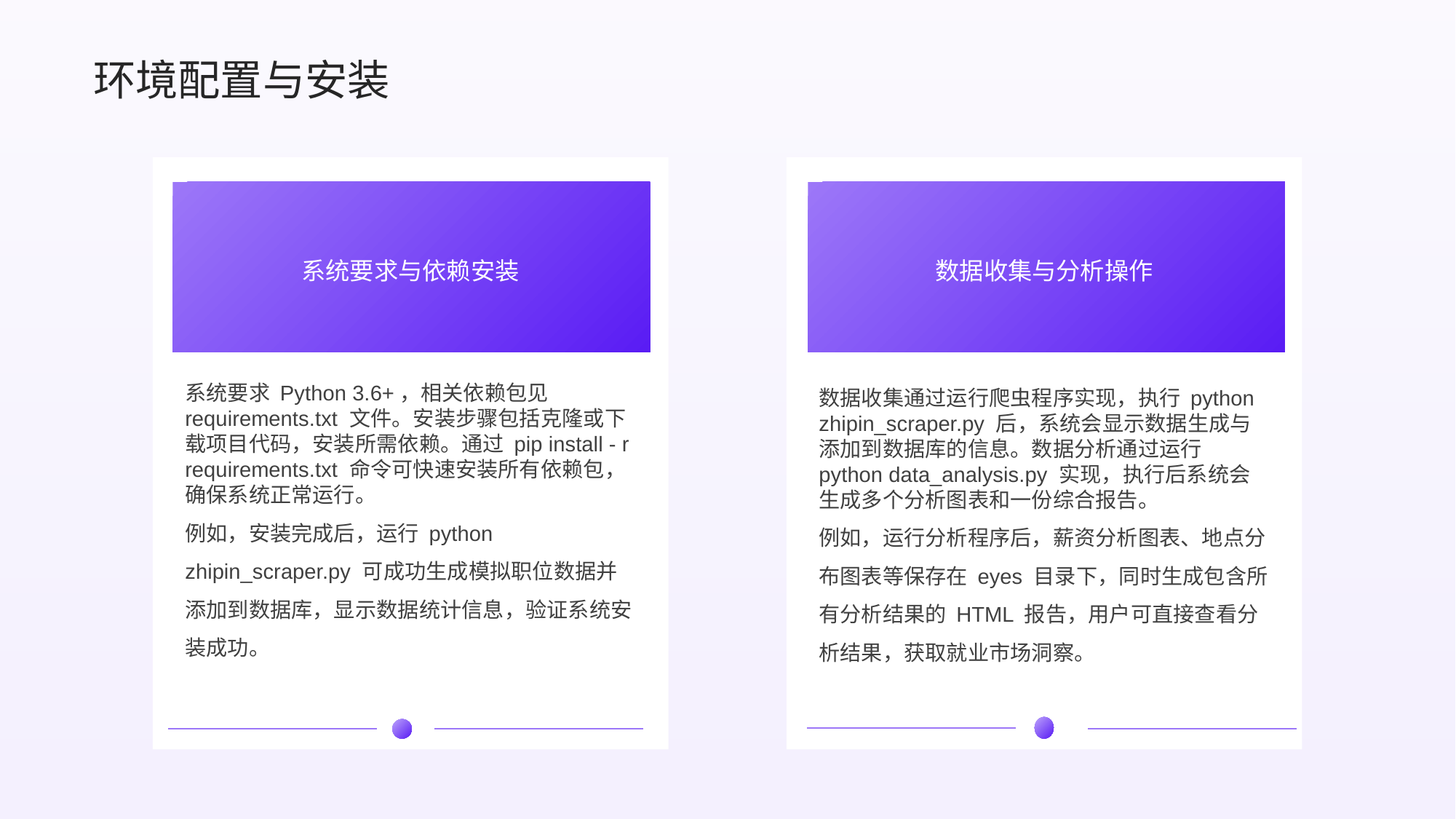

环境配置与安装

系统要求与依赖安装
数据收集与分析操作
系统要求 Python 3.6+，相关依赖包见 requirements.txt 文件。安装步骤包括克隆或下载项目代码，安装所需依赖。通过 pip install - r requirements.txt 命令可快速安装所有依赖包，确保系统正常运行。
例如，安装完成后，运行 python zhipin_scraper.py 可成功生成模拟职位数据并添加到数据库，显示数据统计信息，验证系统安装成功。
数据收集通过运行爬虫程序实现，执行 python zhipin_scraper.py 后，系统会显示数据生成与添加到数据库的信息。数据分析通过运行 python data_analysis.py 实现，执行后系统会生成多个分析图表和一份综合报告。
例如，运行分析程序后，薪资分析图表、地点分布图表等保存在 eyes 目录下，同时生成包含所有分析结果的 HTML 报告，用户可直接查看分析结果，获取就业市场洞察。